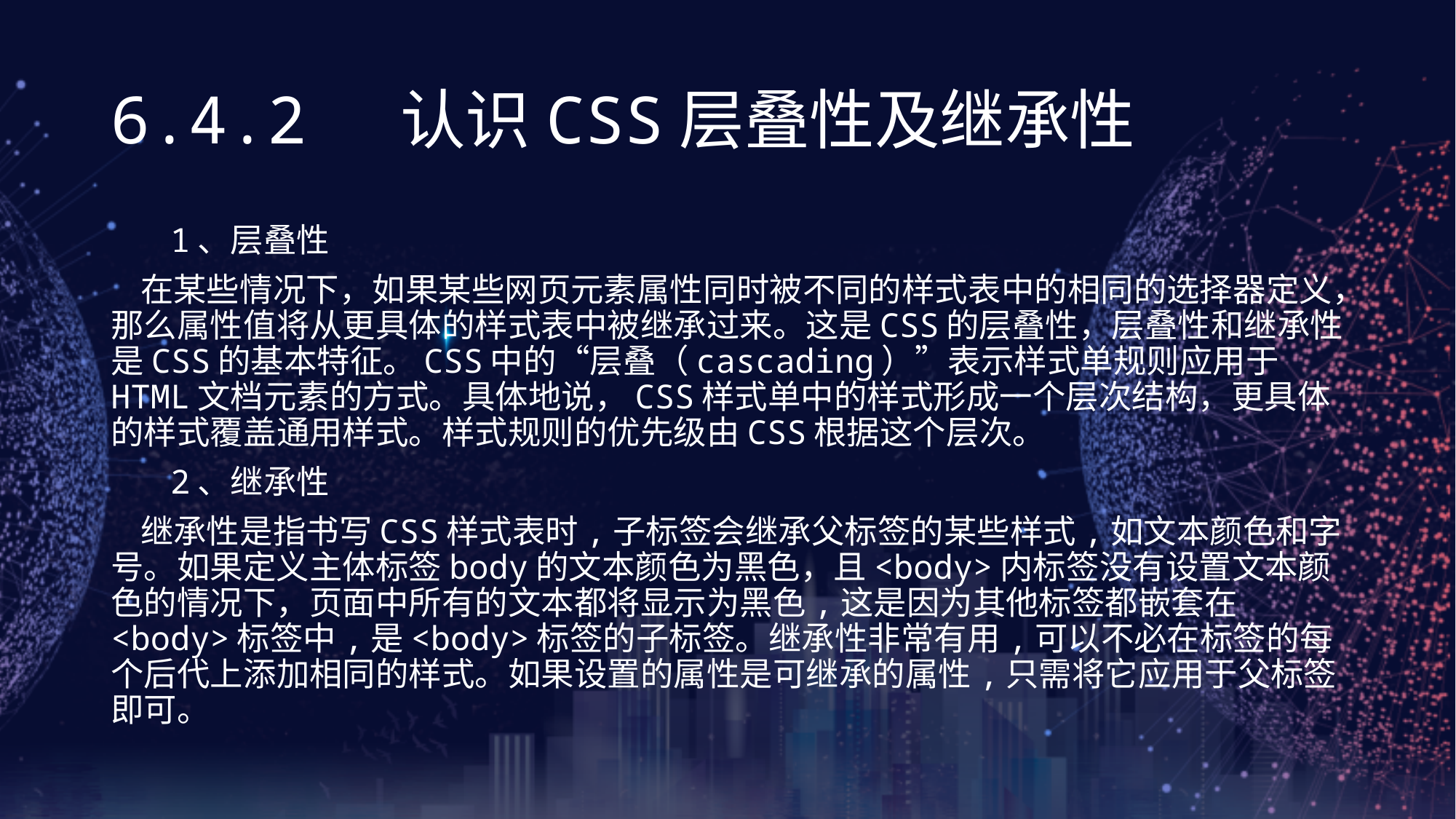

# 6.4.2  认识CSS层叠性及继承性
   1、层叠性
   在某些情况下，如果某些网页元素属性同时被不同的样式表中的相同的选择器定义，那么属性值将从更具体的样式表中被继承过来。这是CSS的层叠性，层叠性和继承性是CSS的基本特征。CSS中的“层叠（cascading）”表示样式单规则应用于HTML文档元素的方式。具体地说，CSS样式单中的样式形成一个层次结构，更具体的样式覆盖通用样式。样式规则的优先级由CSS根据这个层次。
   2、继承性
   继承性是指书写CSS样式表时,子标签会继承父标签的某些样式,如文本颜色和字号。如果定义主体标签body的文本颜色为黑色，且<body>内标签没有设置文本颜色的情况下，页面中所有的文本都将显示为黑色,这是因为其他标签都嵌套在<body>标签中,是<body>标签的子标签。继承性非常有用,可以不必在标签的每个后代上添加相同的样式。如果设置的属性是可继承的属性,只需将它应用于父标签即可。